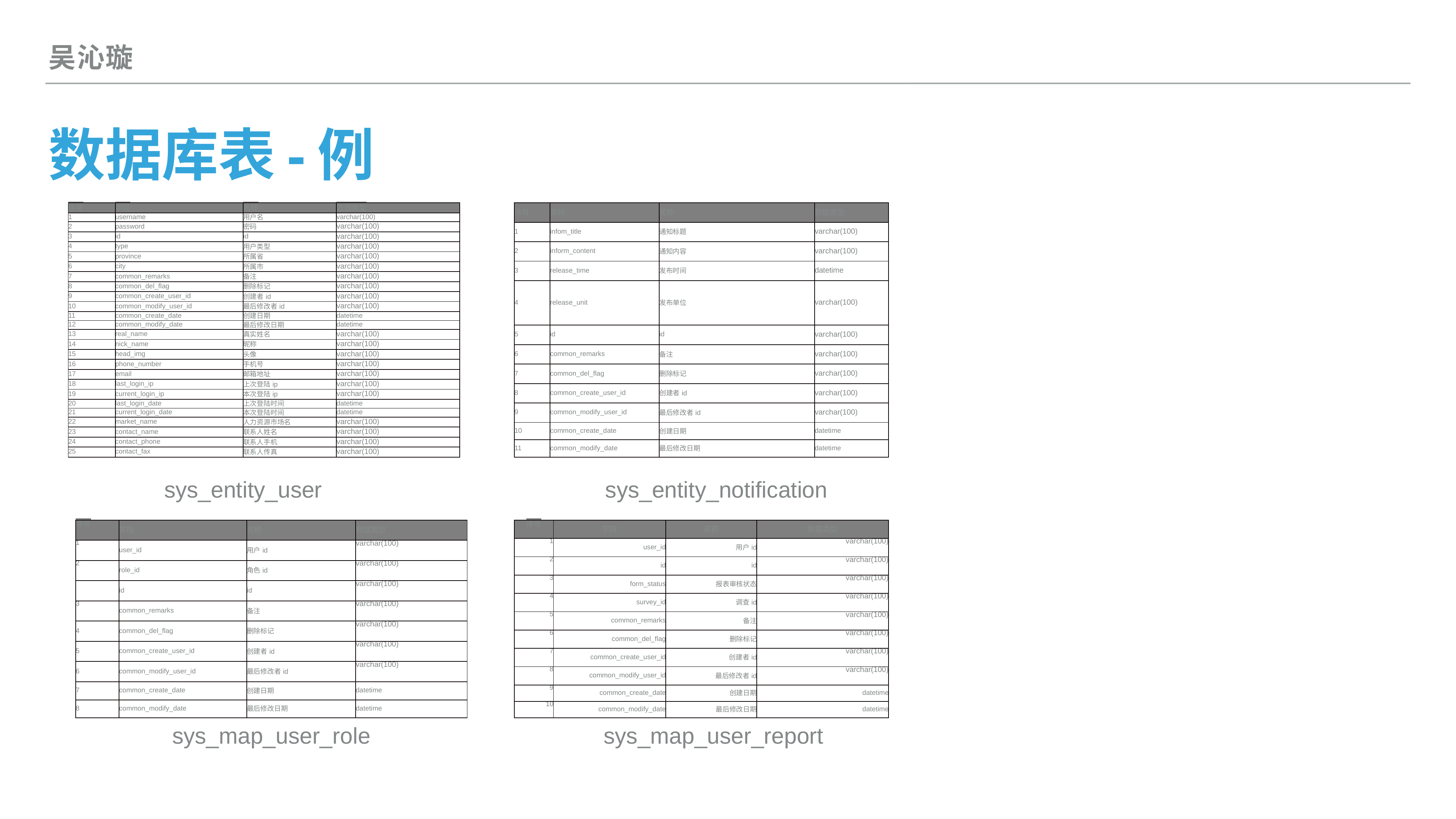

吴沁璇
# 数据库表-例
| 序号 | 字段 | 名称 | 数据类型 |
| --- | --- | --- | --- |
| 1 | infom\_title | 通知标题 | varchar(100) |
| 2 | inform\_content | 通知内容 | varchar(100) |
| 3 | release\_time | 发布时间 | datetime |
| 4 | release\_unit | 发布单位 | varchar(100) |
| 5 | id | id | varchar(100) |
| 6 | common\_remarks | 备注 | varchar(100) |
| 7 | common\_del\_flag | 删除标记 | varchar(100) |
| 8 | common\_create\_user\_id | 创建者id | varchar(100) |
| 9 | common\_modify\_user\_id | 最后修改者id | varchar(100) |
| 10 | common\_create\_date | 创建日期 | datetime |
| 11 | common\_modify\_date | 最后修改日期 | datetime |
| 序号 | 字段 | 名称 | 数据类型 |
| --- | --- | --- | --- |
| 1 | username | 用户名 | varchar(100) |
| 2 | password | 密码 | varchar(100) |
| 3 | id | id | varchar(100) |
| 4 | type | 用户类型 | varchar(100) |
| 5 | province | 所属省 | varchar(100) |
| 6 | city | 所属市 | varchar(100) |
| 7 | common\_remarks | 备注 | varchar(100) |
| 8 | common\_del\_flag | 删除标记 | varchar(100) |
| 9 | common\_create\_user\_id | 创建者id | varchar(100) |
| 10 | common\_modify\_user\_id | 最后修改者id | varchar(100) |
| 11 | common\_create\_date | 创建日期 | datetime |
| 12 | common\_modify\_date | 最后修改日期 | datetime |
| 13 | real\_name | 真实姓名 | varchar(100) |
| 14 | nick\_name | 昵称 | varchar(100) |
| 15 | head\_img | 头像 | varchar(100) |
| 16 | phone\_number | 手机号 | varchar(100) |
| 17 | email | 邮箱地址 | varchar(100) |
| 18 | last\_login\_ip | 上次登陆ip | varchar(100) |
| 19 | current\_login\_ip | 本次登陆ip | varchar(100) |
| 20 | last\_login\_date | 上次登陆时间 | datetime |
| 21 | current\_login\_date | 本次登陆时间 | datetime |
| 22 | market\_name | 人力资源市场名 | varchar(100) |
| 23 | contact\_name | 联系人姓名 | varchar(100) |
| 24 | contact\_phone | 联系人手机 | varchar(100) |
| 25 | contact\_fax | 联系人传真 | varchar(100) |
sys_entity_user
sys_entity_notification
| 序号 | 字段 | 名称 | 数据类型 |
| --- | --- | --- | --- |
| 1 | user\_id | 用户id | varchar(100) |
| 2 | role\_id | 角色id | varchar(100) |
|  | id | id | varchar(100) |
| 3 | common\_remarks | 备注 | varchar(100) |
| 4 | common\_del\_flag | 删除标记 | varchar(100) |
| 5 | common\_create\_user\_id | 创建者id | varchar(100) |
| 6 | common\_modify\_user\_id | 最后修改者id | varchar(100) |
| 7 | common\_create\_date | 创建日期 | datetime |
| 8 | common\_modify\_date | 最后修改日期 | datetime |
| 序号 | 字段 | 名称 | 数据类型 |
| --- | --- | --- | --- |
| 1 | user\_id | 用户id | varchar(100) |
| 2 | id | id | varchar(100) |
| 3 | form\_status | 报表审核状态 | varchar(100) |
| 4 | survey\_id | 调查id | varchar(100) |
| 5 | common\_remarks | 备注 | varchar(100) |
| 6 | common\_del\_flag | 删除标记 | varchar(100) |
| 7 | common\_create\_user\_id | 创建者id | varchar(100) |
| 8 | common\_modify\_user\_id | 最后修改者id | varchar(100) |
| 9 | common\_create\_date | 创建日期 | datetime |
| 10 | common\_modify\_date | 最后修改日期 | datetime |
sys_map_user_role
sys_map_user_report